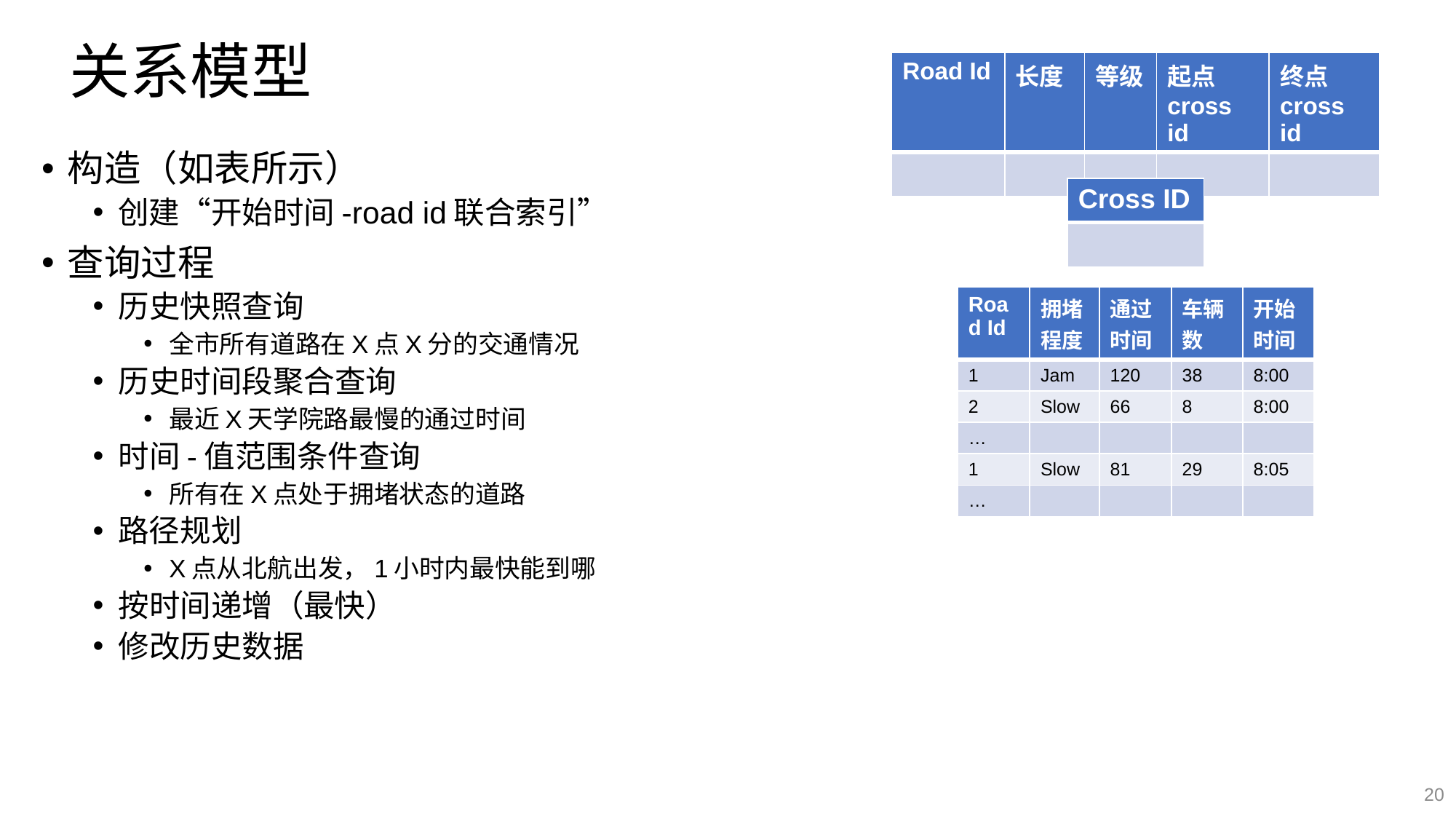

# 关系模型
| Road Id | 长度 | 等级 | 起点cross id | 终点cross id |
| --- | --- | --- | --- | --- |
|  |  |  |  |  |
构造（如表所示）
创建“开始时间-road id联合索引”
查询过程
历史快照查询
全市所有道路在X点X分的交通情况
历史时间段聚合查询
最近X天学院路最慢的通过时间
时间-值范围条件查询
所有在X点处于拥堵状态的道路
路径规划
X点从北航出发，1小时内最快能到哪
按时间递增（最快）
修改历史数据

| Cross ID |
| --- |
|  |
| Road Id | 拥堵程度 | 通过时间 | 车辆数 | 开始时间 |
| --- | --- | --- | --- | --- |
| 1 | Jam | 120 | 38 | 8:00 |
| 2 | Slow | 66 | 8 | 8:00 |
| … |  |  |  |  |
| 1 | Slow | 81 | 29 | 8:05 |
| … |  |  |  |  |
20